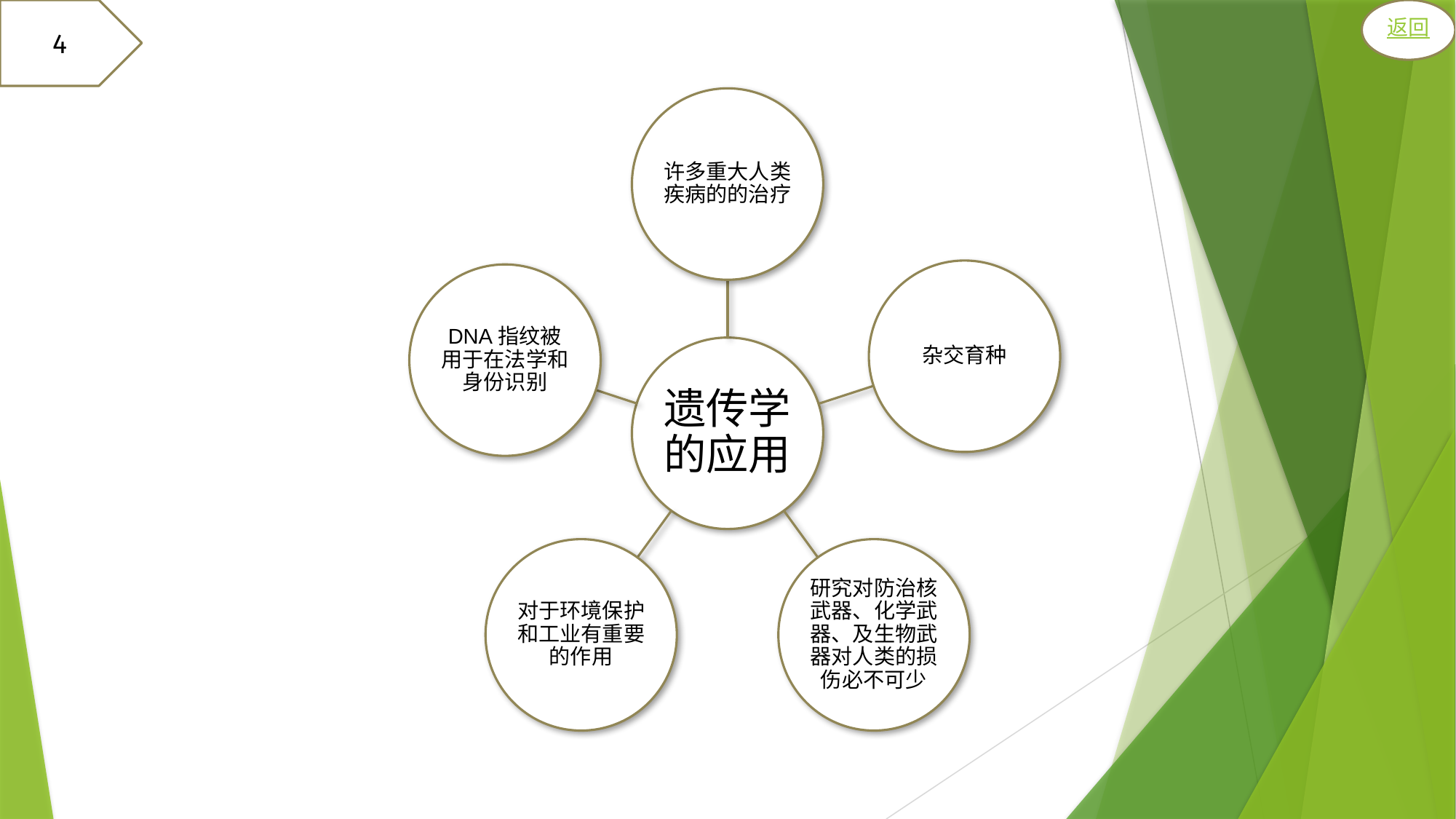

4
返回
遗传学的应用

许多重大人类疾病的的治疗

杂交育种

研究对防治核武器、化学武器、及生物武器对人类的损伤必不可少

对于环境保护和工业有重要的作用

DNA指纹被用于在法学和身份识别